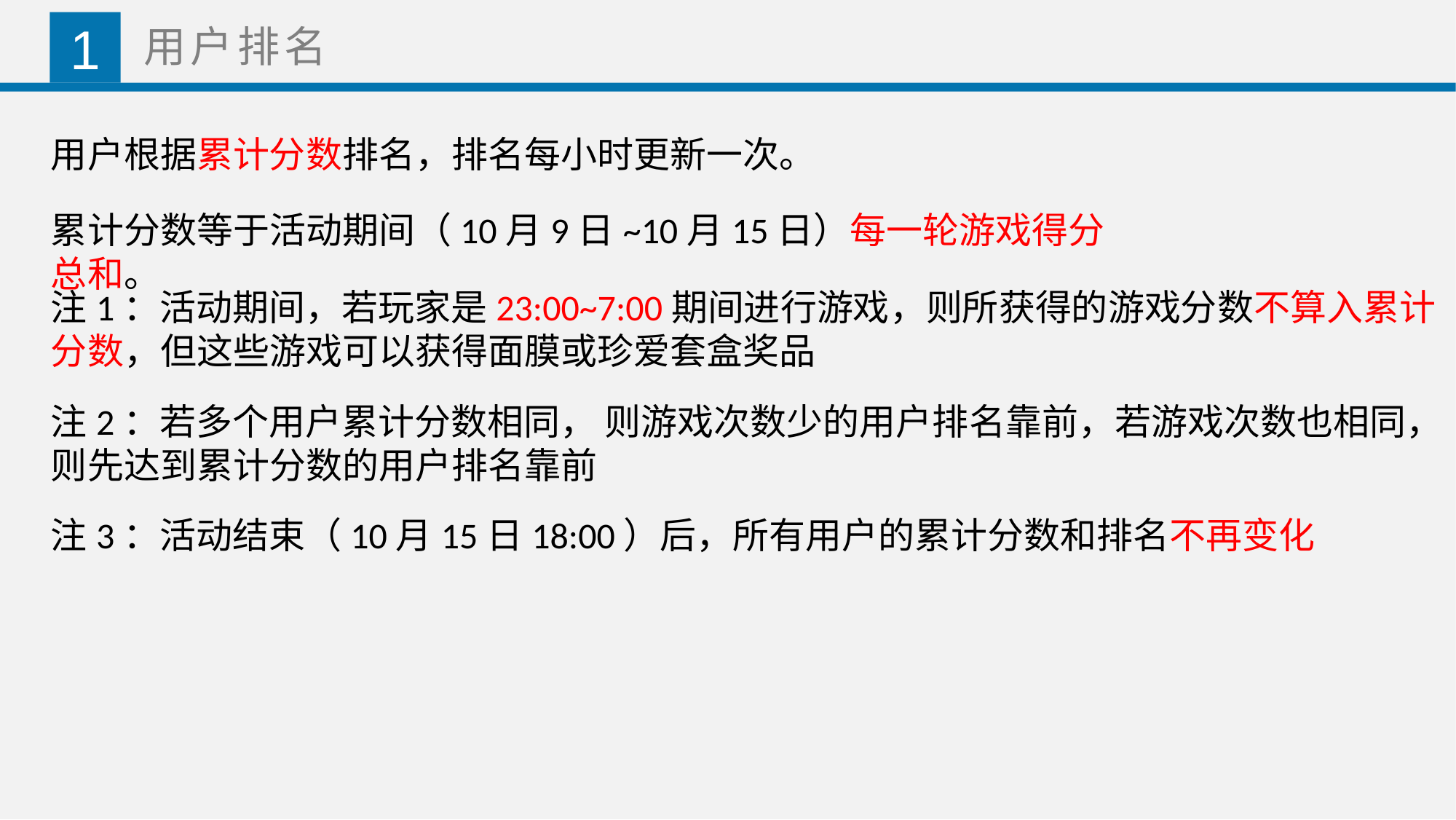

1
用户排名

用户根据累计分数排名，排名每小时更新一次。
累计分数等于活动期间（10月9日~10月15日）每一轮游戏得分总和。
注1：活动期间，若玩家是23:00~7:00期间进行游戏，则所获得的游戏分数不算入累计分数，但这些游戏可以获得面膜或珍爱套盒奖品
注2：若多个用户累计分数相同， 则游戏次数少的用户排名靠前，若游戏次数也相同，则先达到累计分数的用户排名靠前
注3：活动结束（10月15日18:00）后，所有用户的累计分数和排名不再变化